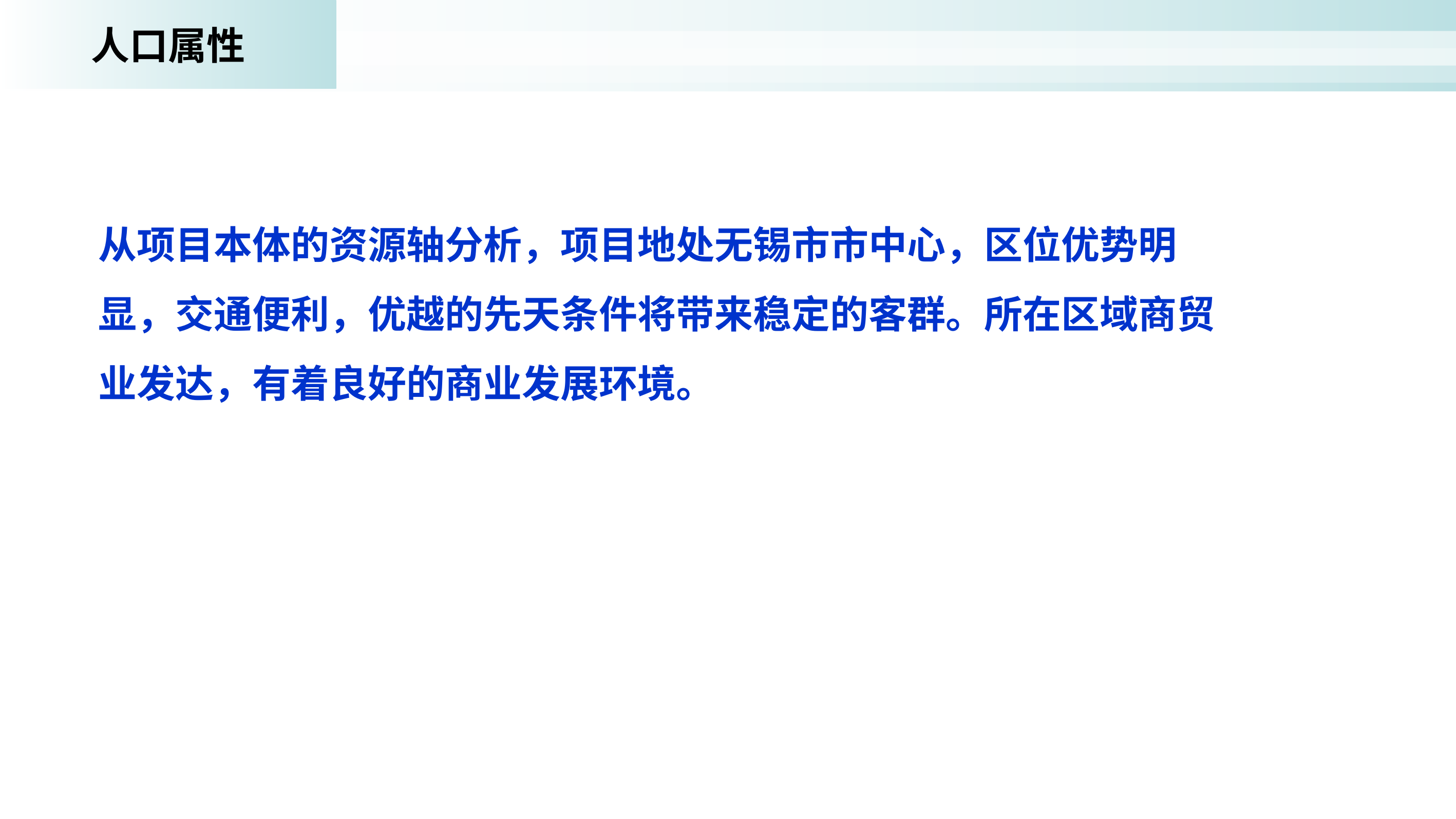

人口属性
从项目本体的资源轴分析，项目地处无锡市市中心，区位优势明显，交通便利，优越的先天条件将带来稳定的客群。所在区域商贸业发达，有着良好的商业发展环境。